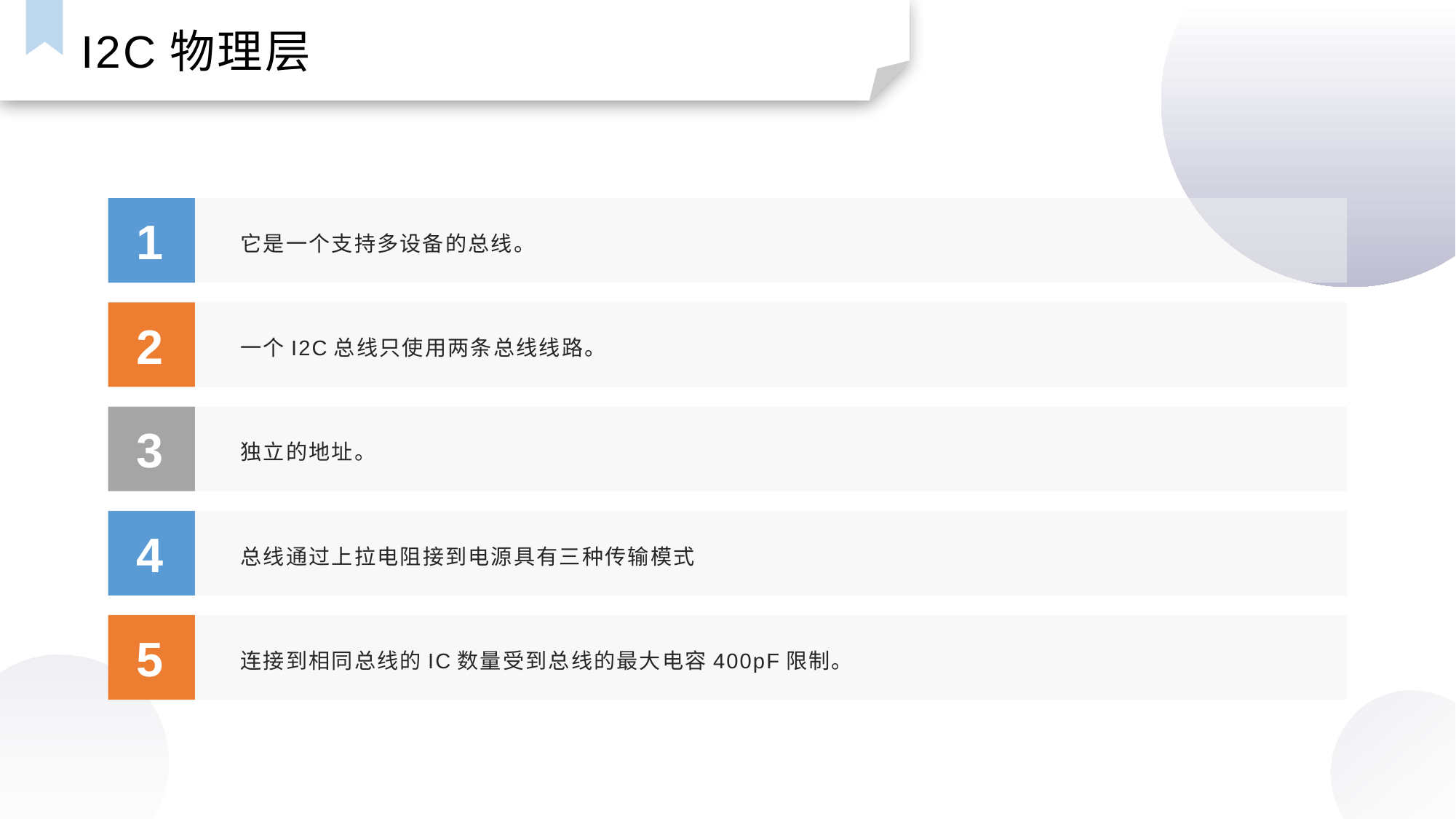

I2C物理层

1
它是一个支持多设备的总线。

2
一个I2C总线只使用两条总线线路。

3
独立的地址。

4
总线通过上拉电阻接到电源具有三种传输模式

5
连接到相同总线的IC数量受到总线的最大电容400pF限制。